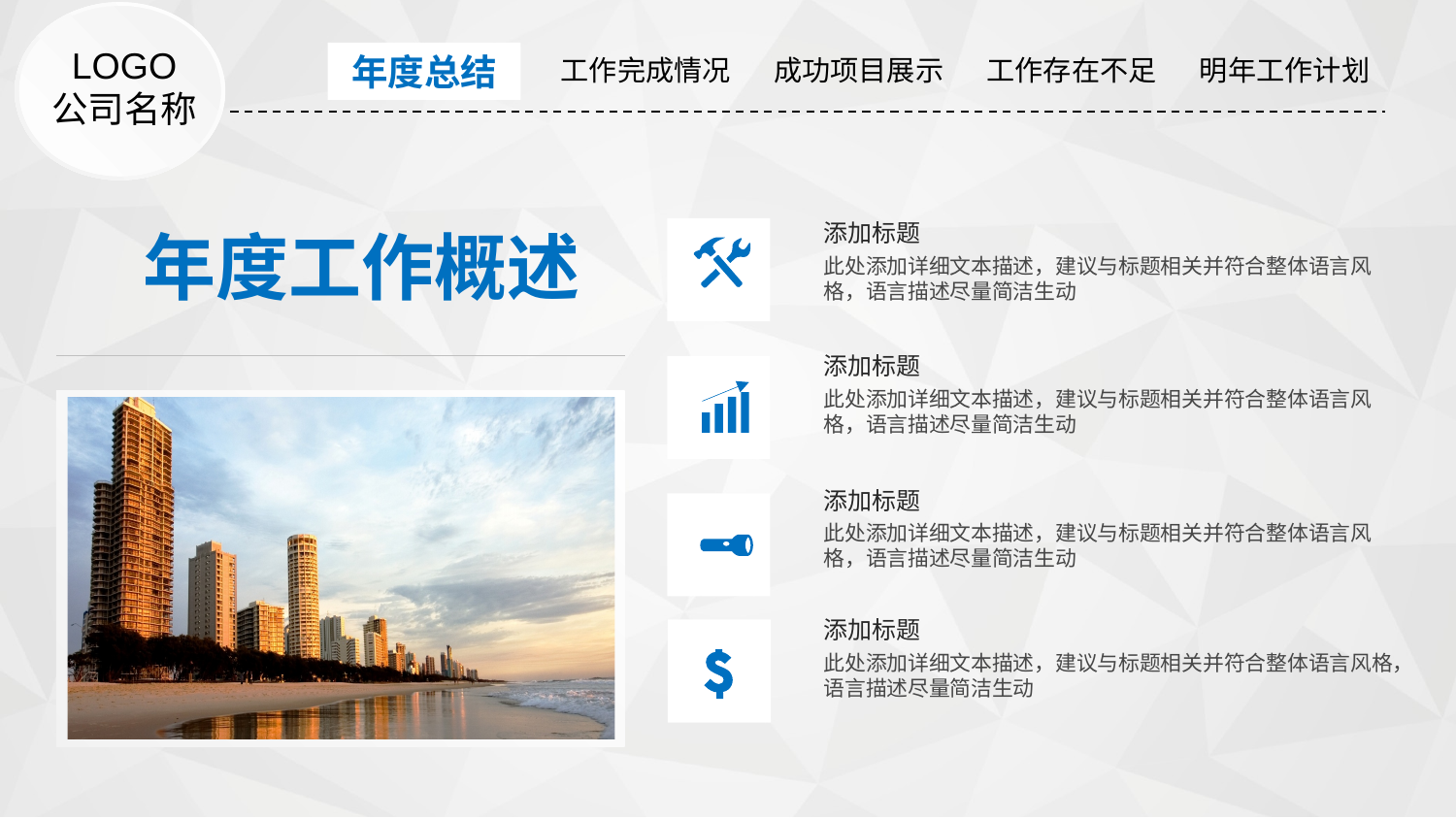

| 年度总结 | 工作完成情况 | 成功项目展示 | 工作存在不足 | 明年工作计划 |
| --- | --- | --- | --- | --- |

年度总结
LOGO
公司名称
年度工作概述

添加标题

此处添加详细文本描述，建议与标题相关并符合整体语言风格，语言描述尽量简洁生动
添加标题

此处添加详细文本描述，建议与标题相关并符合整体语言风格，语言描述尽量简洁生动

添加标题

此处添加详细文本描述，建议与标题相关并符合整体语言风格，语言描述尽量简洁生动

添加标题

此处添加详细文本描述，建议与标题相关并符合整体语言风格，语言描述尽量简洁生动